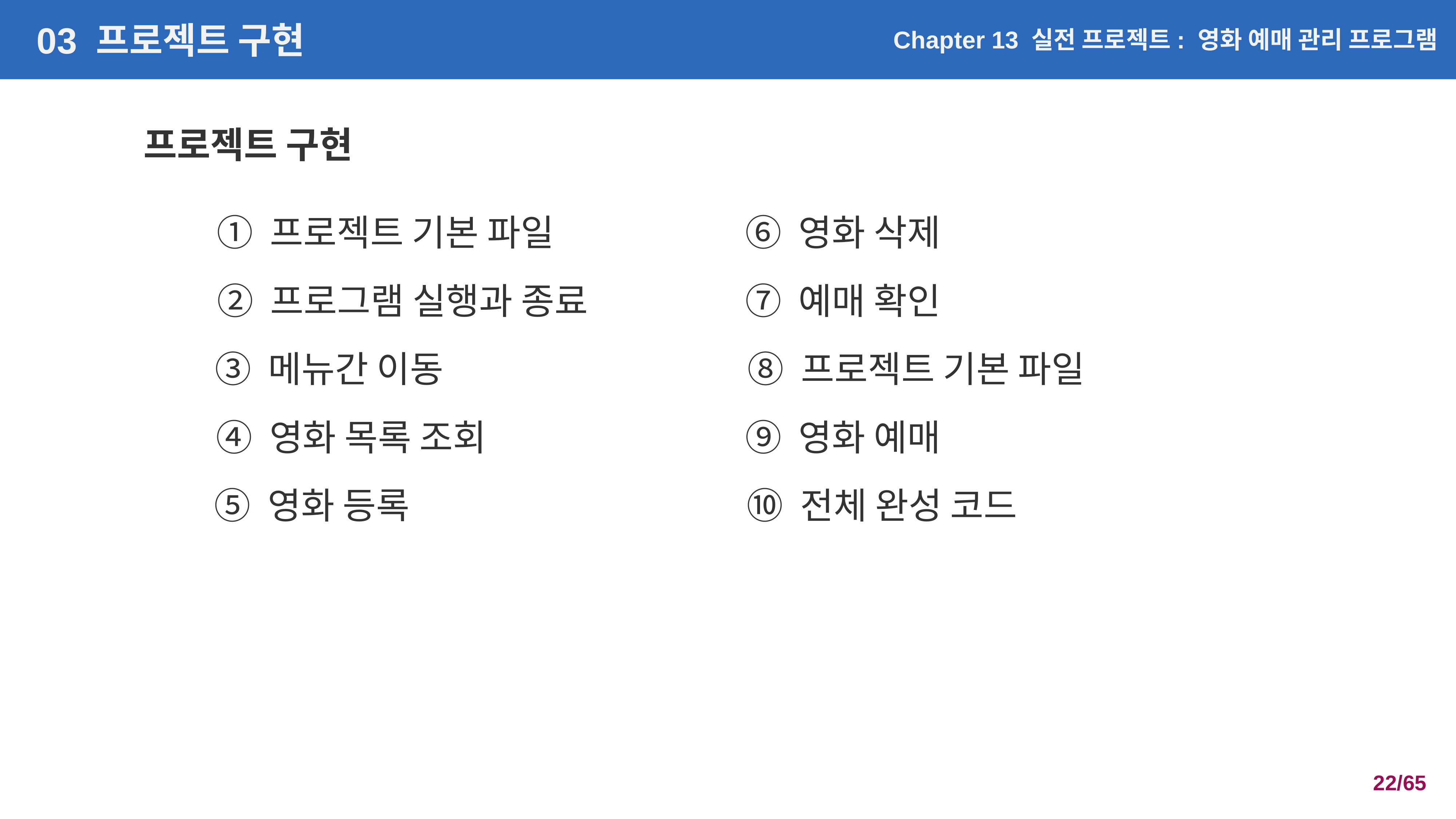

PAGE_TITLE
CHAPTER

NAVBAR
03 프로젝트 구현
Chapter 13 실전 프로젝트: 영화 예매 관리 프로그램
C_TITLE
프로젝트 구현
LIST_1
① 프로젝트 기본 파일
⑥ 영화 삭제
LIST_2
② 프로그램 실행과 종료
⑦ 예매 확인
③ 메뉴간 이동
⑧ 프로젝트 기본 파일
④ 영화 목록 조회
⑨ 영화 예매
⑤ 영화 등록
⑩ 전체 완성 코드
C_TITLE
LIST